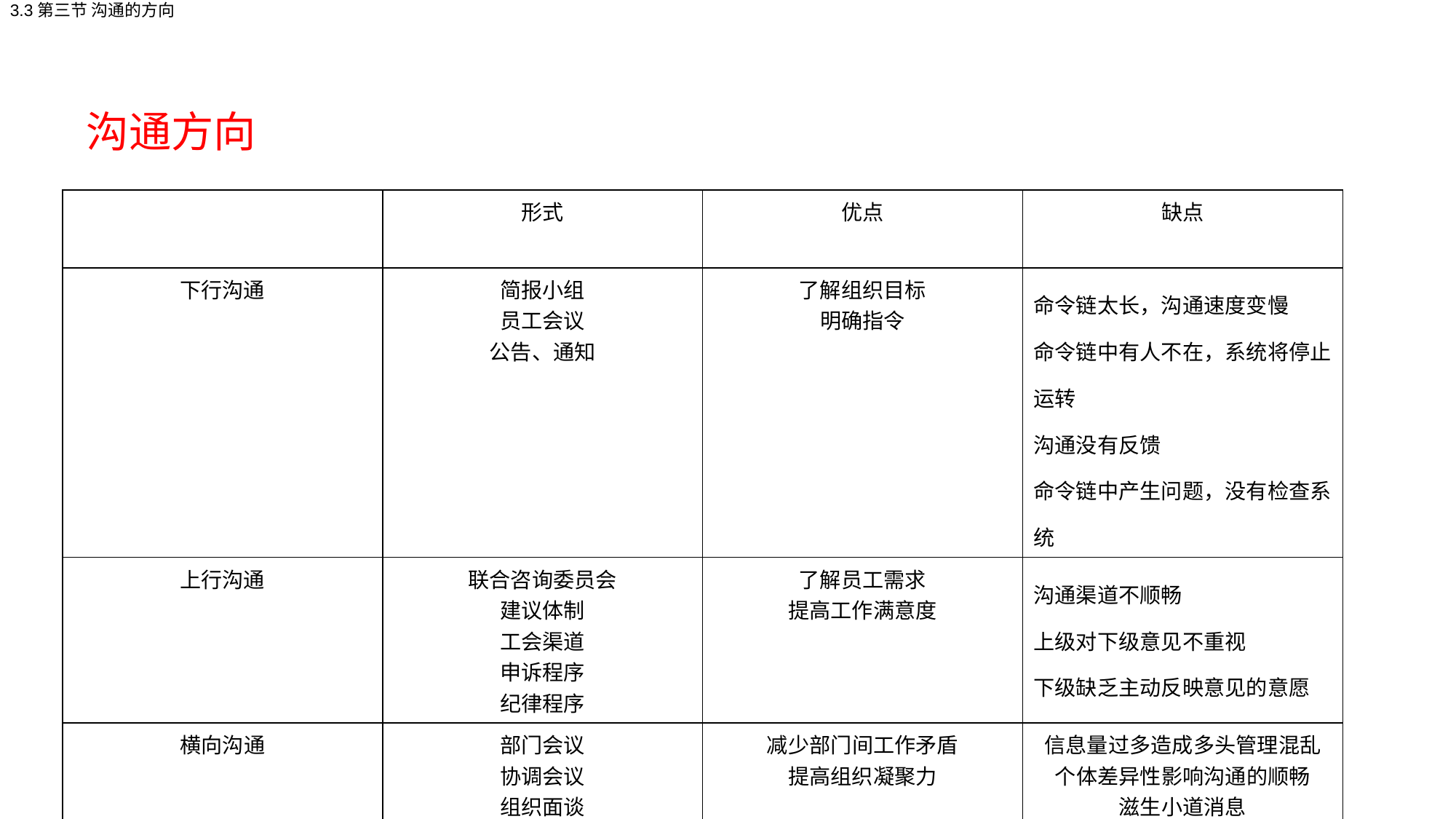

3.3第三节 沟通的方向
沟通方向
|  | 形式 | 优点 | 缺点 |
| --- | --- | --- | --- |
| 下行沟通 | 简报小组 员工会议 公告、通知 | 了解组织目标 明确指令 | 命令链太长，沟通速度变慢 命令链中有人不在，系统将停止运转 沟通没有反馈 命令链中产生问题，没有检查系统 |
| 上行沟通 | 联合咨询委员会 建议体制 工会渠道 申诉程序 纪律程序 | 了解员工需求 提高工作满意度 | 沟通渠道不顺畅 上级对下级意见不重视 下级缺乏主动反映意见的意愿 |
| 横向沟通 | 部门会议 协调会议 组织面谈 | 减少部门间工作矛盾 提高组织凝聚力 | 信息量过多造成多头管理混乱 个体差异性影响沟通的顺畅 滋生小道消息 |